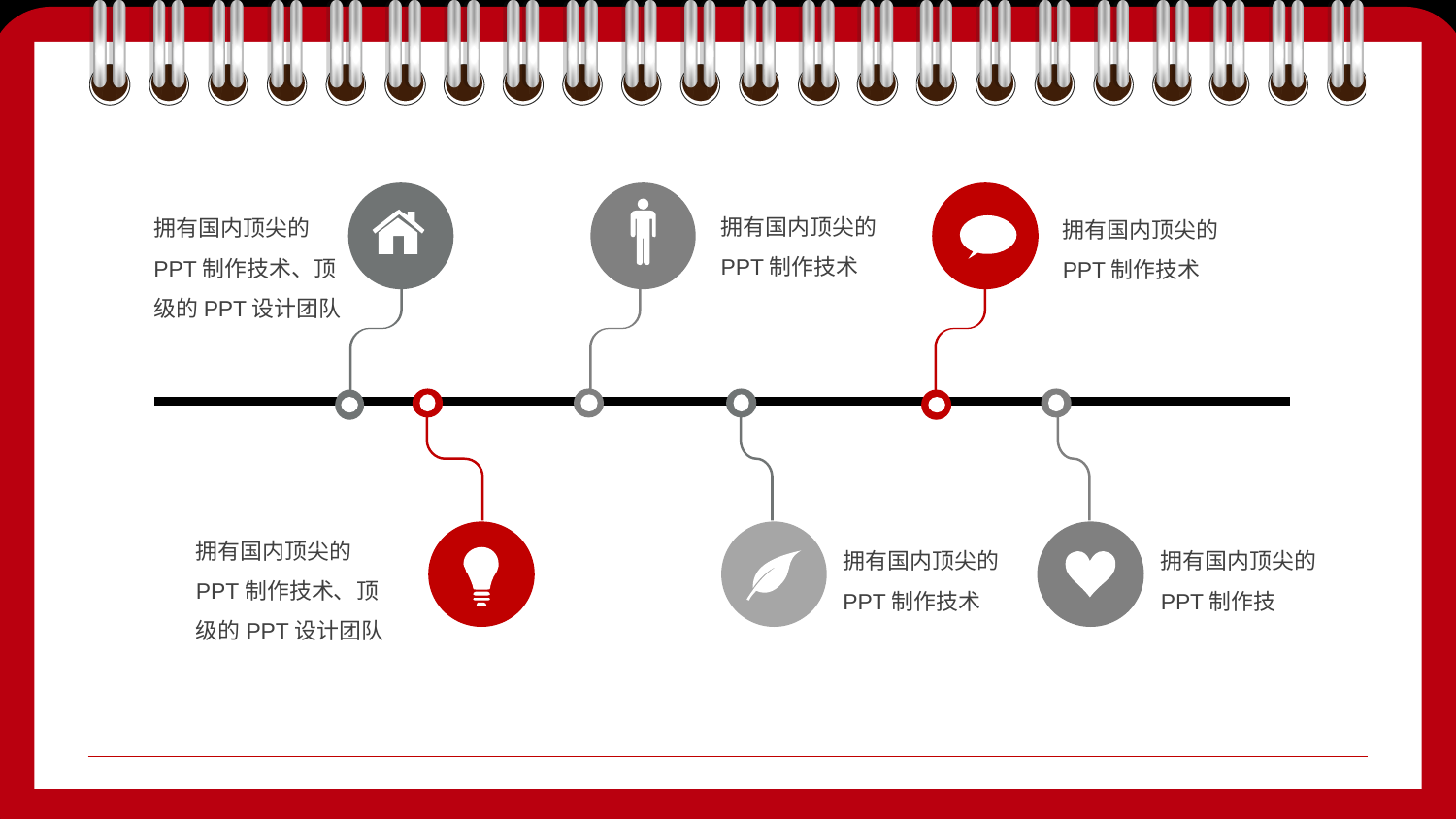

拥有国内顶尖的PPT制作技术
拥有国内顶尖的PPT制作技术、顶级的PPT设计团队
拥有国内顶尖的PPT制作技术

拥有国内顶尖的PPT制作技术、顶级的PPT设计团队

拥有国内顶尖的PPT制作技术
拥有国内顶尖的PPT制作技